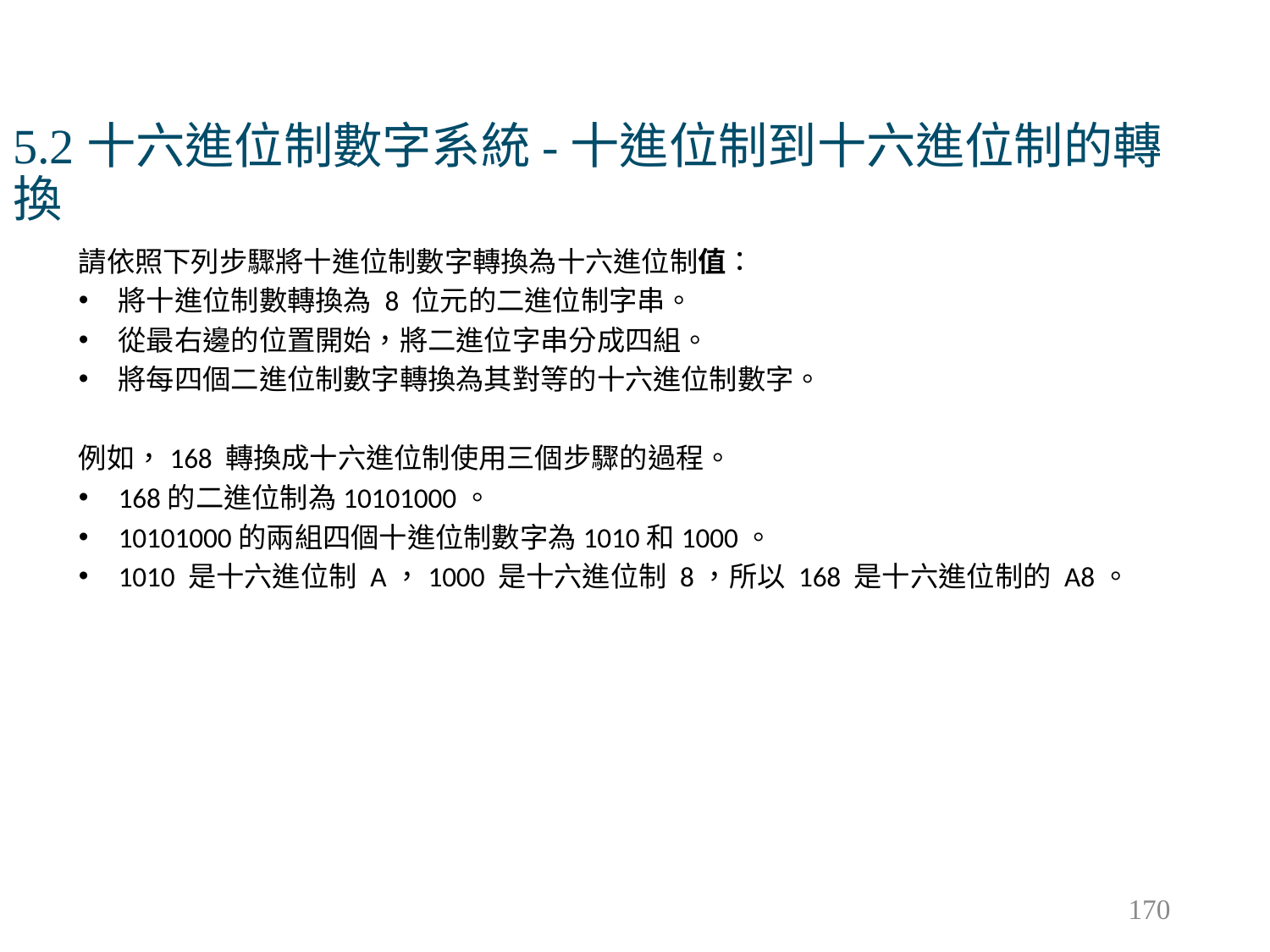

# 5.2十六進位制數字系統-十進位制到十六進位制的轉換
請依照下列步驟將十進位制數字轉換為十六進位制值：
將十進位制數轉換為 8 位元的二進位制字串。
從最右邊的位置開始，將二進位字串分成四組。
將每四個二進位制數字轉換為其對等的十六進位制數字。

例如，168 轉換成十六進位制使用三個步驟的過程。
168的二進位制為10101000。
10101000的兩組四個十進位制數字為1010和1000。
1010 是十六進位制 A，1000 是十六進位制 8，所以 168 是十六進位制的 A8。

170